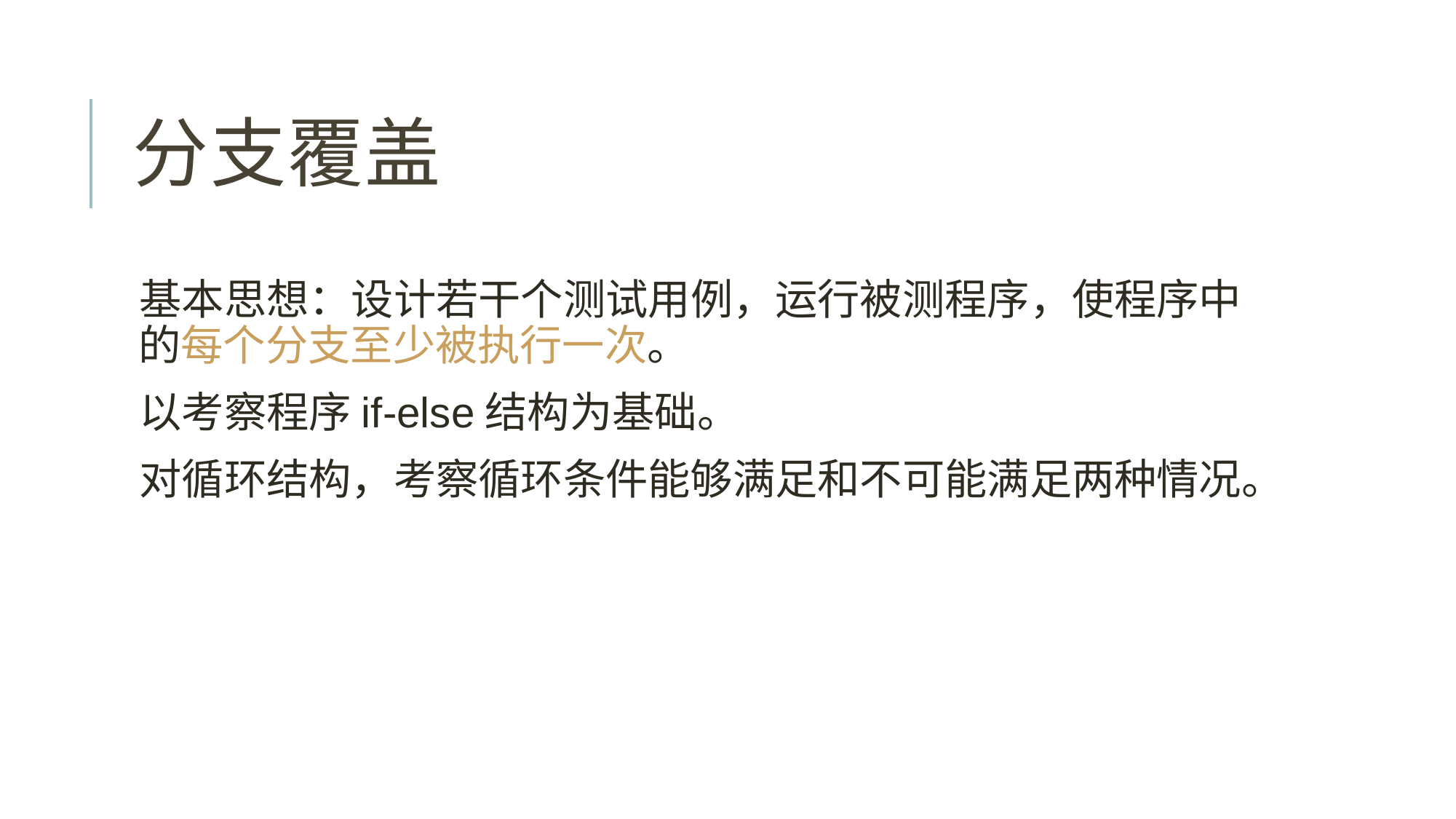

# 分支覆盖
基本思想：设计若干个测试用例，运行被测程序，使程序中的每个分支至少被执行一次。
以考察程序if-else结构为基础。
对循环结构，考察循环条件能够满足和不可能满足两种情况。